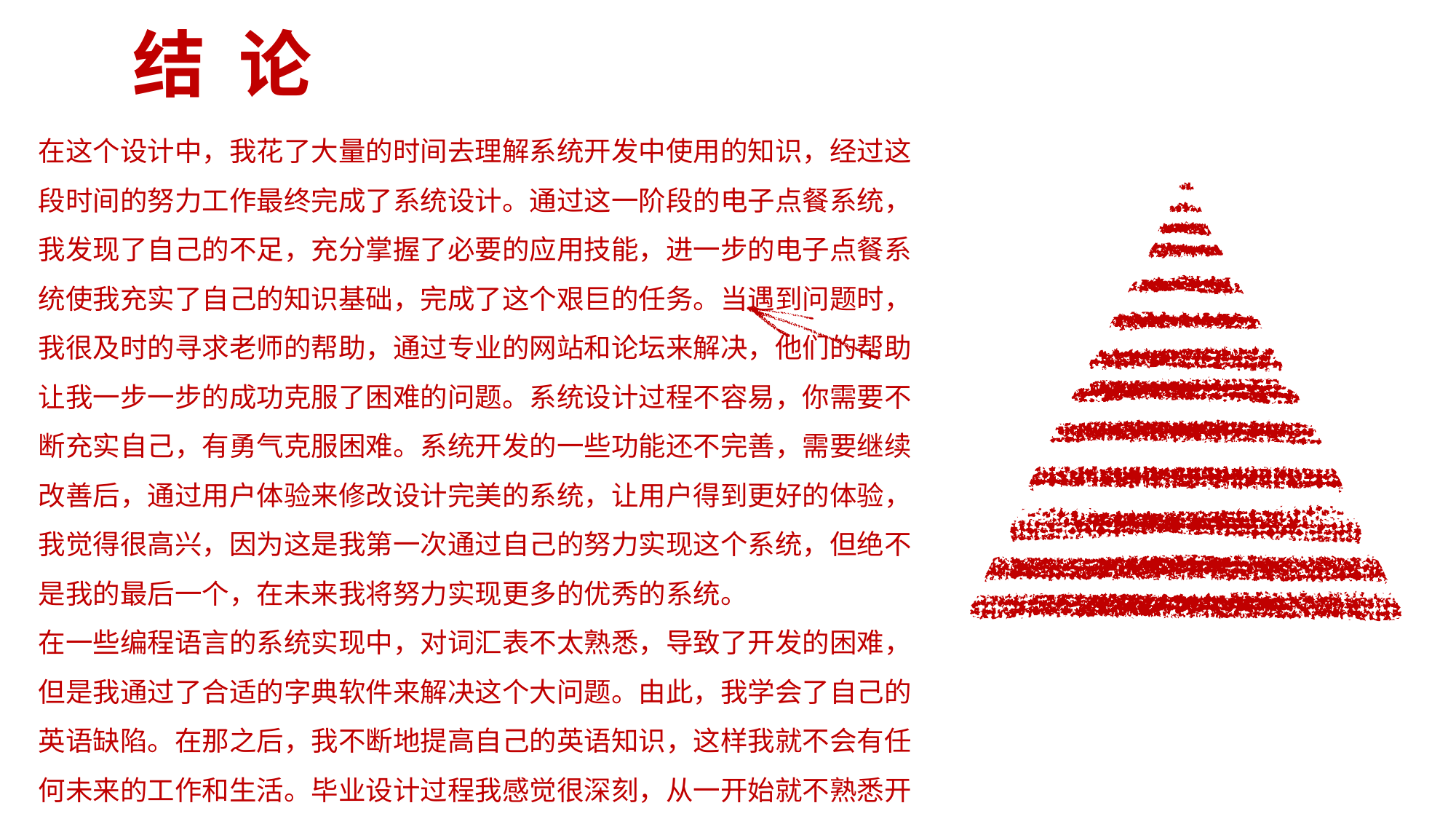

结  论
在这个设计中，我花了大量的时间去理解系统开发中使用的知识，经过这段时间的努力工作最终完成了系统设计。通过这一阶段的电子点餐系统，我发现了自己的不足，充分掌握了必要的应用技能，进一步的电子点餐系统使我充实了自己的知识基础，完成了这个艰巨的任务。当遇到问题时，我很及时的寻求老师的帮助，通过专业的网站和论坛来解决，他们的帮助让我一步一步的成功克服了困难的问题。系统设计过程不容易，你需要不断充实自己，有勇气克服困难。系统开发的一些功能还不完善，需要继续改善后，通过用户体验来修改设计完美的系统，让用户得到更好的体验，我觉得很高兴，因为这是我第一次通过自己的努力实现这个系统，但绝不是我的最后一个，在未来我将努力实现更多的优秀的系统。
在一些编程语言的系统实现中，对词汇表不太熟悉，导致了开发的困难，但是我通过了合适的字典软件来解决这个大问题。由此，我学会了自己的英语缺陷。在那之后，我不断地提高自己的英语知识，这样我就不会有任何未来的工作和生活。毕业设计过程我感觉很深刻，从一开始就不熟悉开发技术，一步一步的使用，接触到文献和信息，不难理解，系统是一次又一次的实现，系统本身对于在线电子点餐系统是有用的。我从这个设计中获益良多，论文的编写需要有自己的意愿去实现一点，电子点餐系统生活中所有的问题，我学会了将理论知识应用于实践。让我知道该怎么做，我们必须认真对待。勇于克服困难，相信未来，我会做得更好。